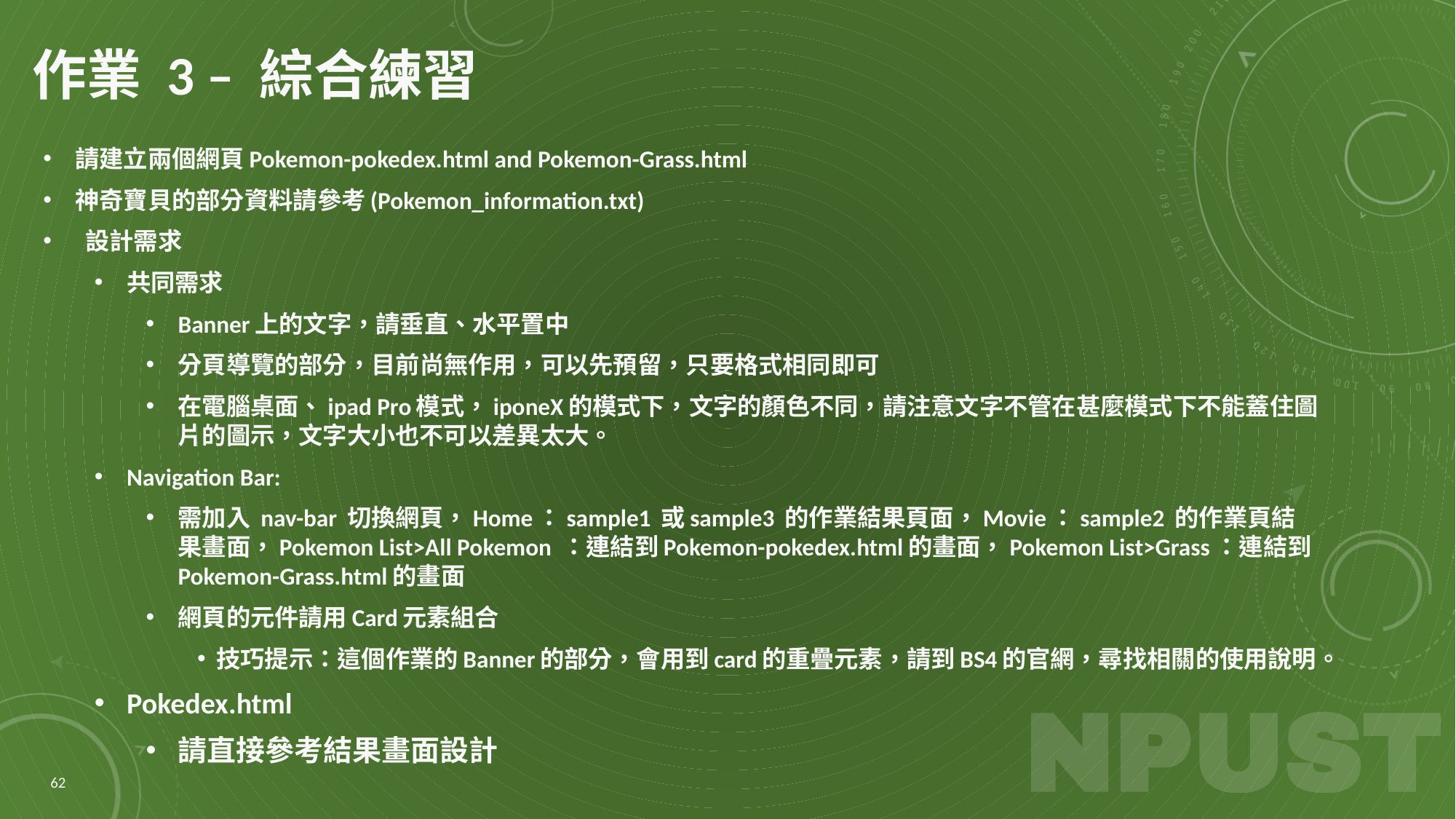

# 作業 3 – 綜合練習
請建立兩個網頁Pokemon-pokedex.html and Pokemon-Grass.html
神奇寶貝的部分資料請參考(Pokemon_information.txt)
 設計需求
共同需求
Banner上的文字，請垂直、水平置中
分頁導覽的部分，目前尚無作用，可以先預留，只要格式相同即可
在電腦桌面、ipad Pro模式，iponeX的模式下，文字的顏色不同，請注意文字不管在甚麼模式下不能蓋住圖片的圖示，文字大小也不可以差異太大。
Navigation Bar:
需加入 nav-bar 切換網頁，Home：sample1 或sample3 的作業結果頁面，Movie：sample2 的作業頁結果畫面，Pokemon List>All Pokemon ：連結到Pokemon-pokedex.html的畫面，Pokemon List>Grass：連結到Pokemon-Grass.html的畫面
網頁的元件請用Card元素組合
技巧提示：這個作業的Banner的部分，會用到card的重疊元素，請到BS4的官網，尋找相關的使用說明。
Pokedex.html
請直接參考結果畫面設計
62